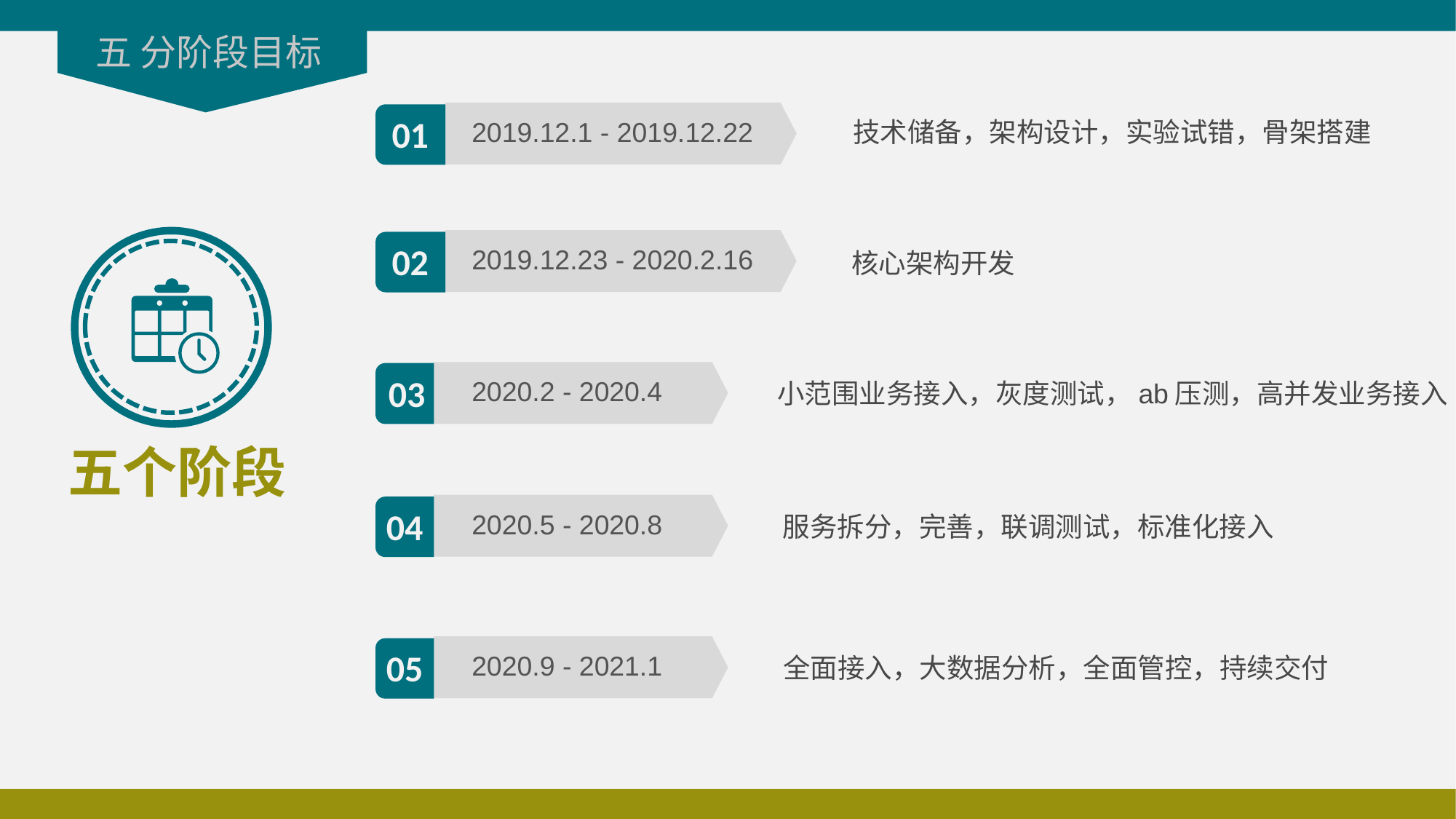

五 分阶段目标

2019.12.1 - 2019.12.22
01
技术储备，架构设计，实验试错，骨架搭建

2019.12.23 - 2020.2.16
02

核心架构开发

2020.2 - 2020.4
03
小范围业务接入，灰度测试，ab压测，高并发业务接入
五个阶段

2020.5 - 2020.8
04
服务拆分，完善，联调测试，标准化接入

2020.9 - 2021.1
05
全面接入，大数据分析，全面管控，持续交付